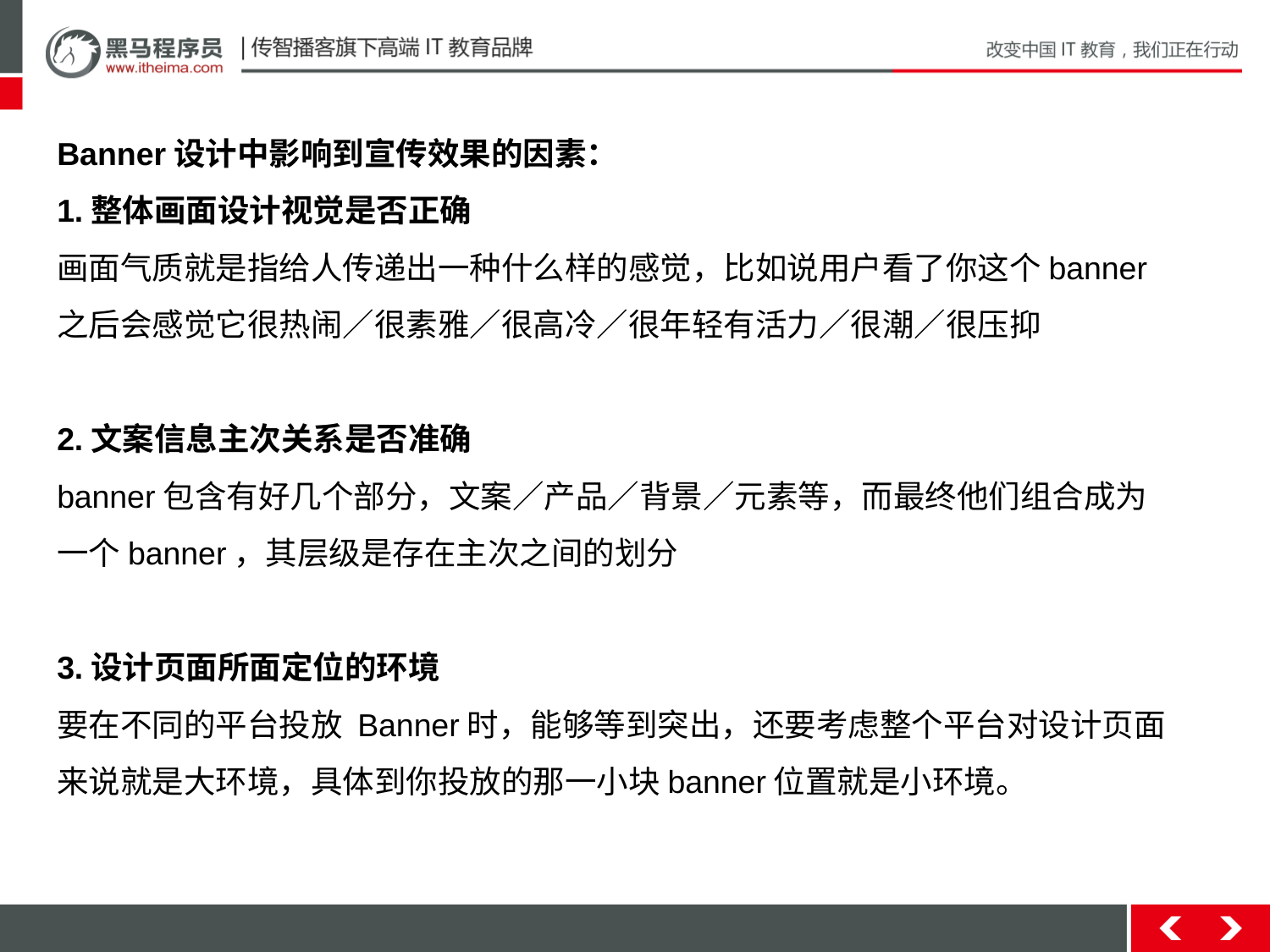

Banner设计中影响到宣传效果的因素：
1.整体画面设计视觉是否正确
画面气质就是指给人传递出一种什么样的感觉，比如说用户看了你这个banner之后会感觉它很热闹／很素雅／很高冷／很年轻有活力／很潮／很压抑

2.文案信息主次关系是否准确
banner包含有好几个部分，文案／产品／背景／元素等，而最终他们组合成为一个banner，其层级是存在主次之间的划分

3.设计页面所面定位的环境
要在不同的平台投放 Banner时，能够等到突出，还要考虑整个平台对设计页面来说就是大环境，具体到你投放的那一小块banner位置就是小环境。